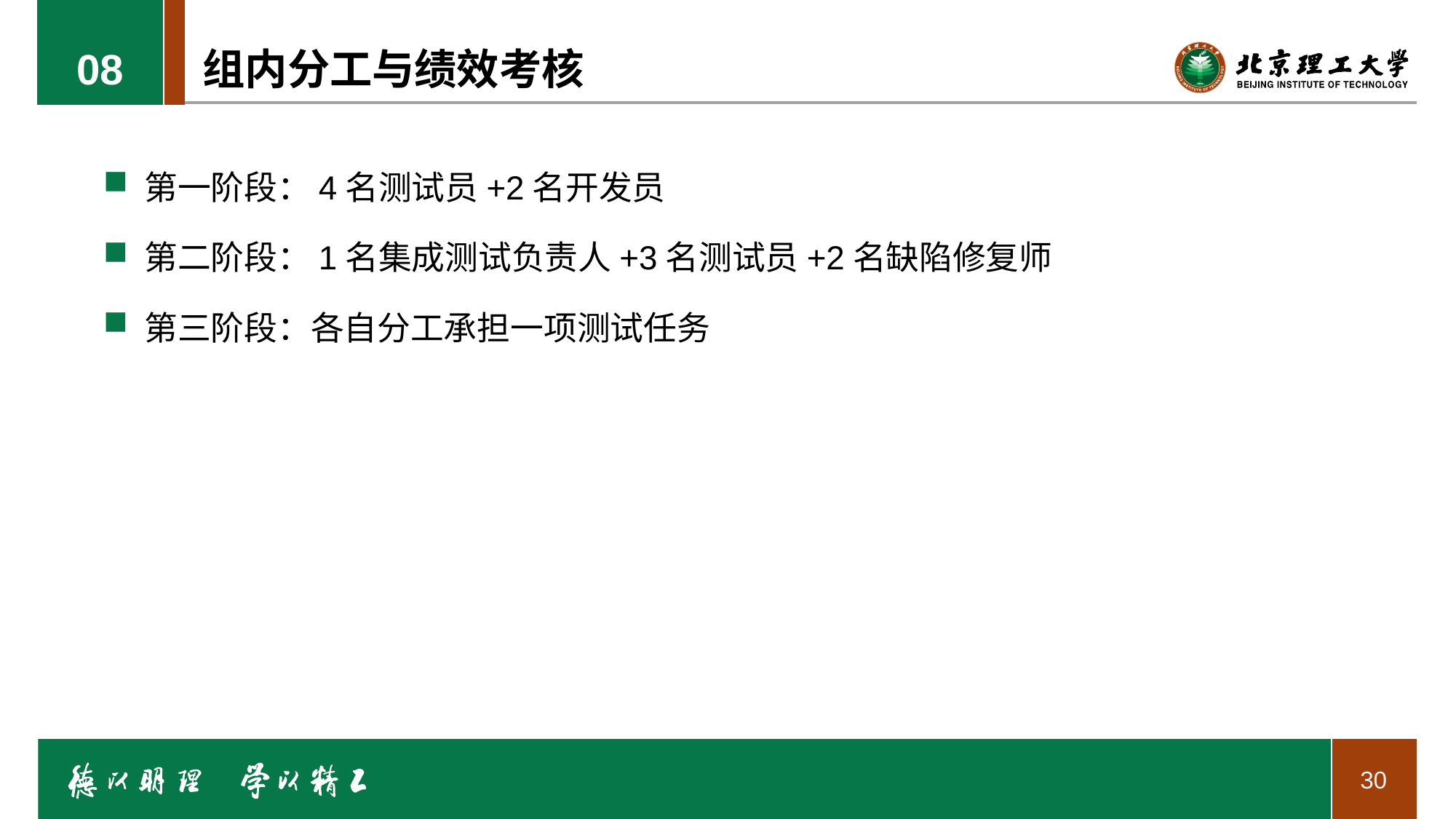

08
# 组内分工与绩效考核
第一阶段：4名测试员+2名开发员
第二阶段：1名集成测试负责人+3名测试员+2名缺陷修复师
第三阶段：各自分工承担一项测试任务